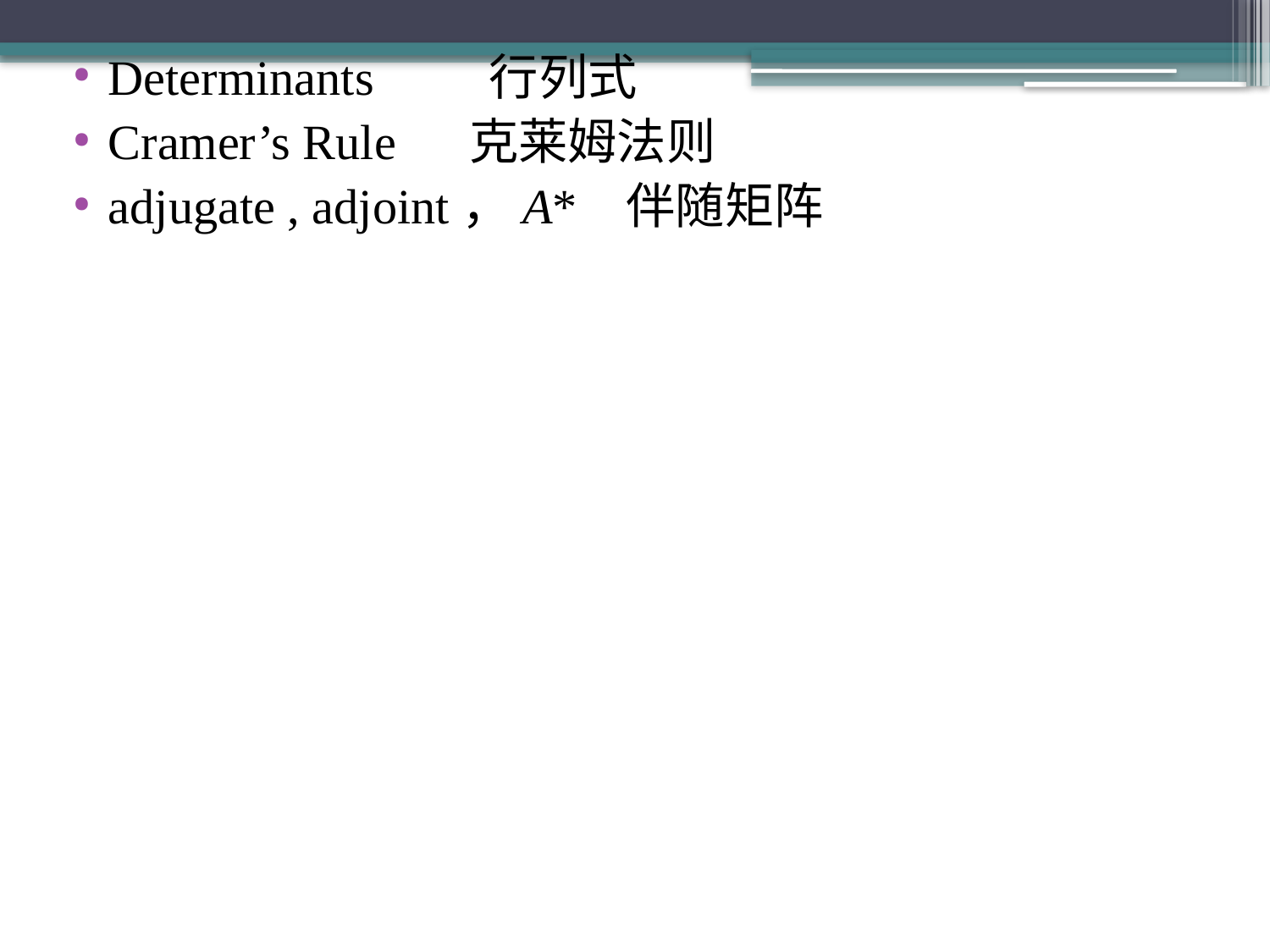

Determinants 	行列式
Cramer’s Rule     克莱姆法则
adjugate , adjoint，A*   伴随矩阵